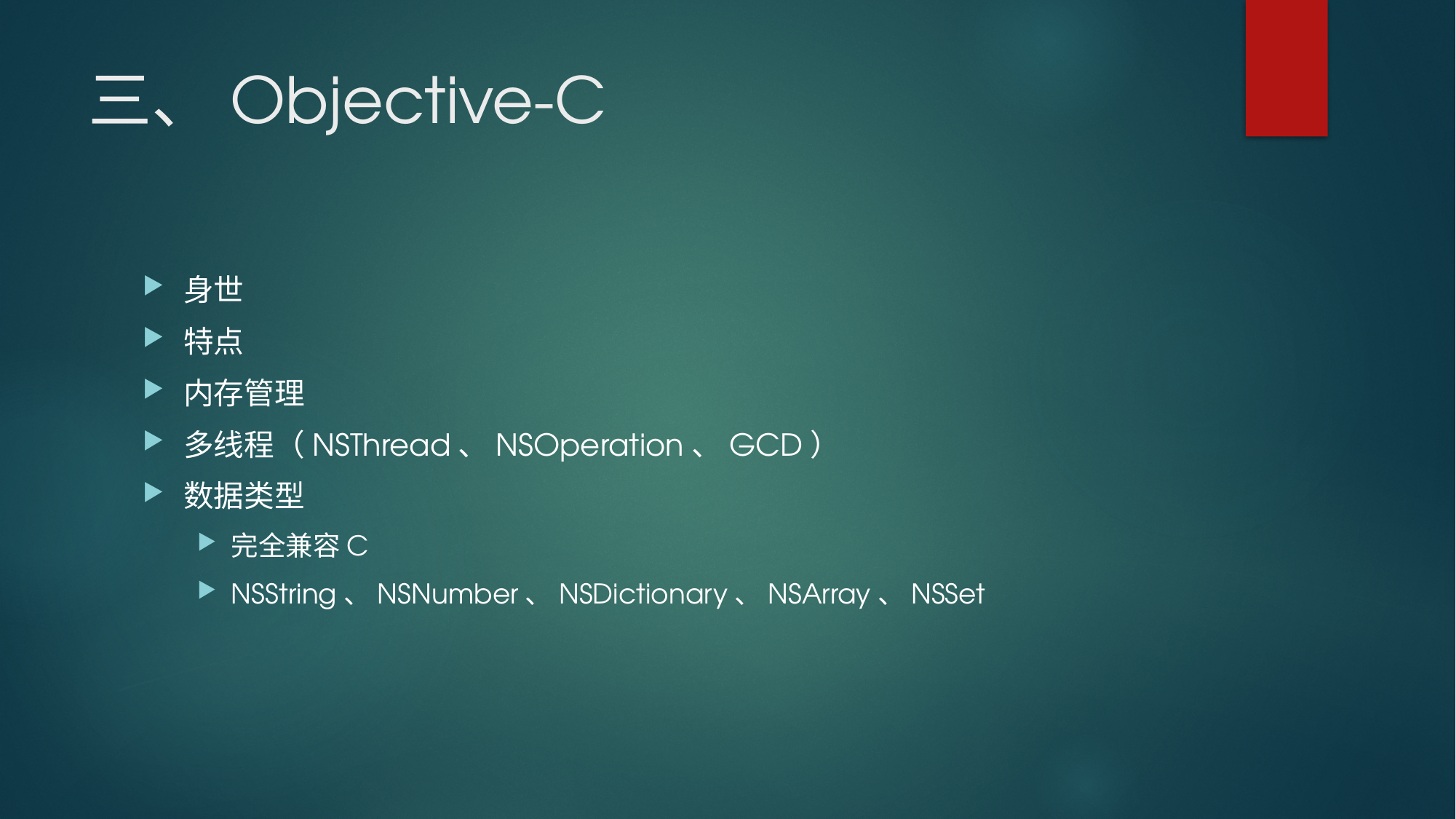

# 三、Objective-C
身世
特点
内存管理
多线程（NSThread、NSOperation、GCD）
数据类型
完全兼容C
NSString、NSNumber、NSDictionary、NSArray、NSSet